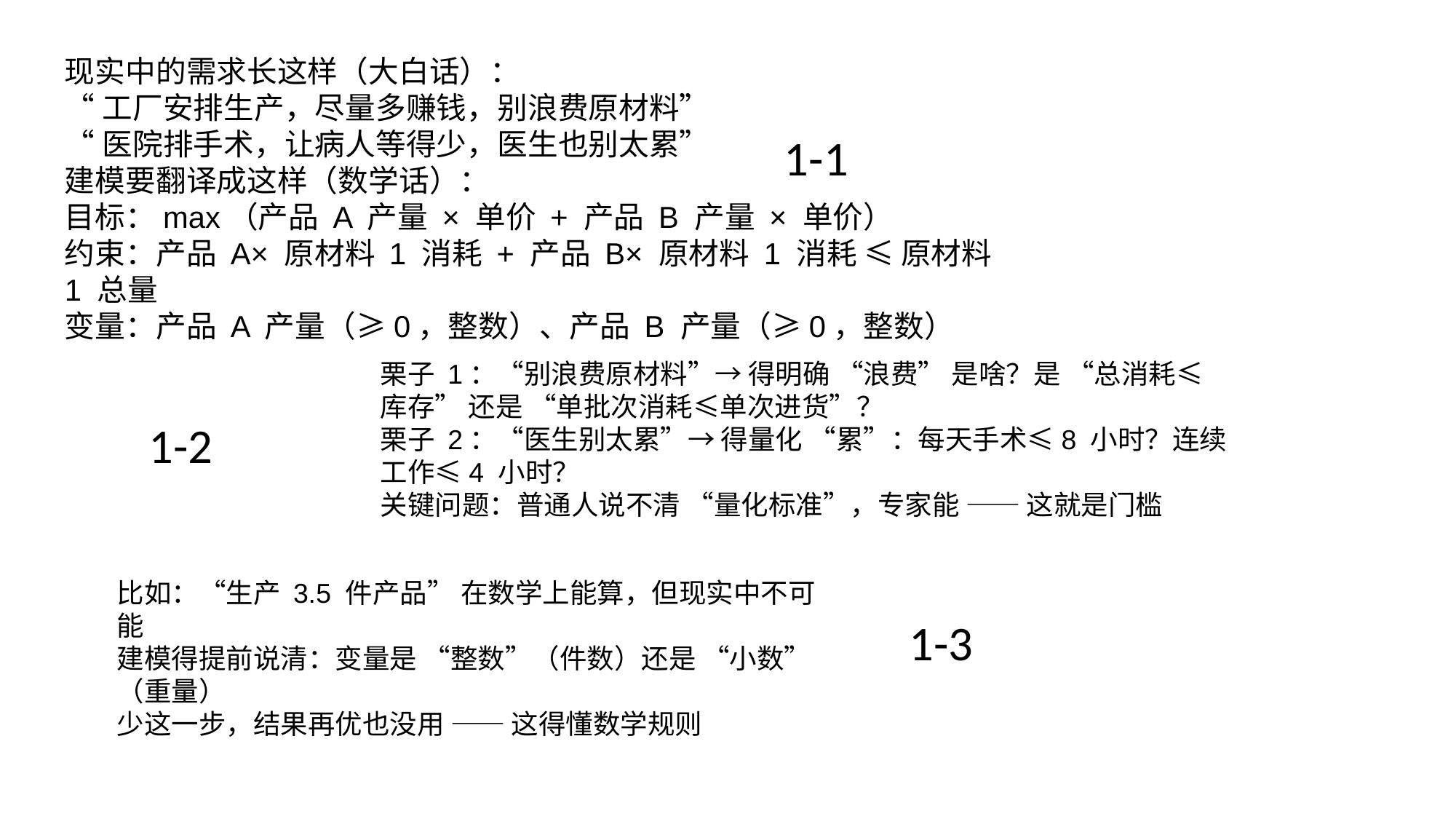

现实中的需求长这样（大白话）：
“工厂安排生产，尽量多赚钱，别浪费原材料”
“医院排手术，让病人等得少，医生也别太累”
建模要翻译成这样（数学话）：
目标：max（产品 A 产量 × 单价 + 产品 B 产量 × 单价）
约束：产品 A× 原材料 1 消耗 + 产品 B× 原材料 1 消耗 ≤ 原材料 1 总量
变量：产品 A 产量（≥0，整数）、产品 B 产量（≥0，整数）
1-1
栗子 1：“别浪费原材料”→ 得明确 “浪费” 是啥？是 “总消耗≤库存” 还是 “单批次消耗≤单次进货”？
栗子 2：“医生别太累”→ 得量化 “累”：每天手术≤8 小时？连续工作≤4 小时？
关键问题：普通人说不清 “量化标准”，专家能 —— 这就是门槛
1-2
比如：“生产 3.5 件产品” 在数学上能算，但现实中不可能
建模得提前说清：变量是 “整数”（件数）还是 “小数”（重量）
少这一步，结果再优也没用 —— 这得懂数学规则
1-3